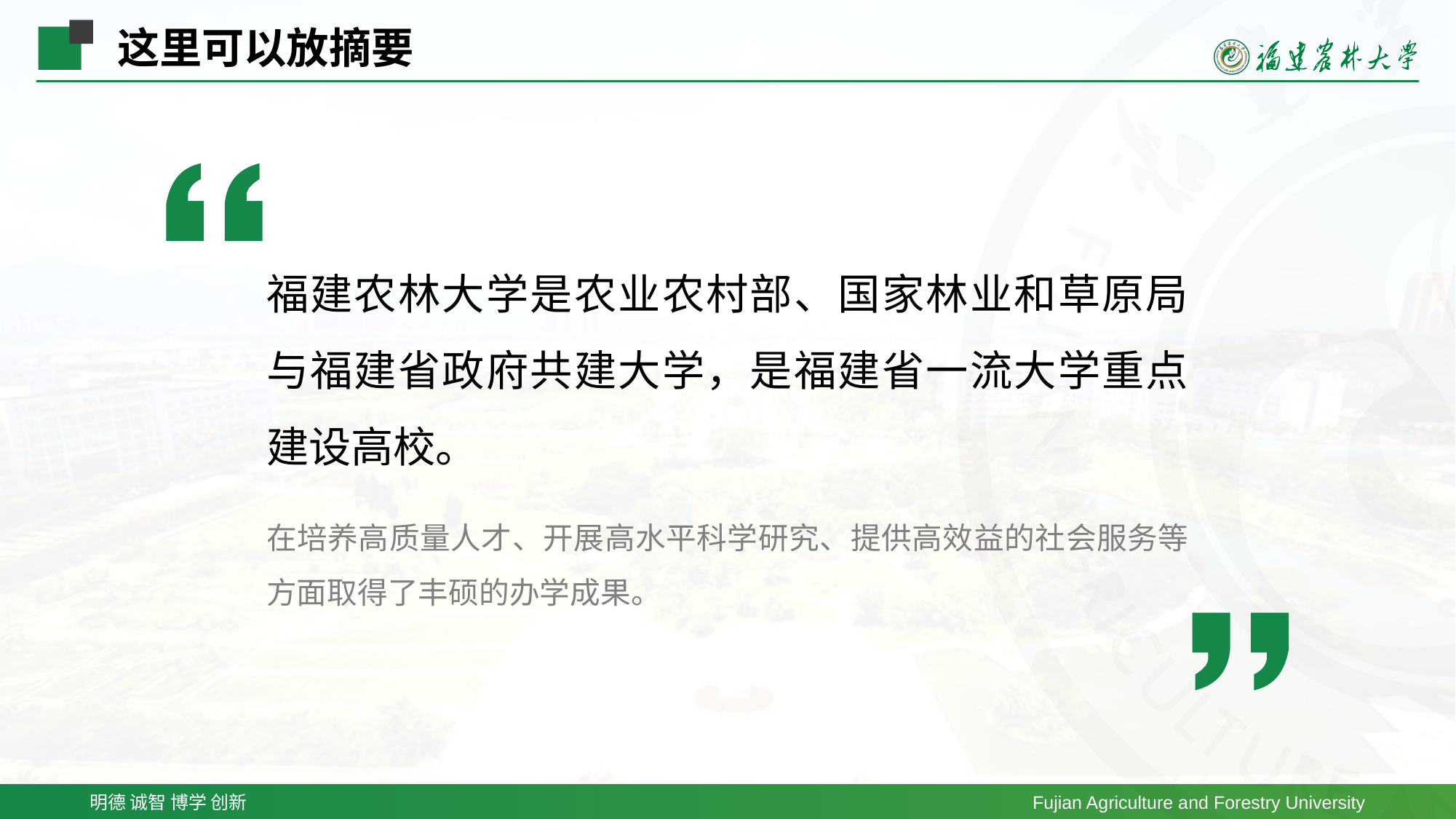

这里可以放摘要

福建农林大学是农业农村部、国家林业和草原局与福建省政府共建大学，是福建省一流大学重点建设高校。

在培养高质量人才、开展高水平科学研究、提供高效益的社会服务等方面取得了丰硕的办学成果。